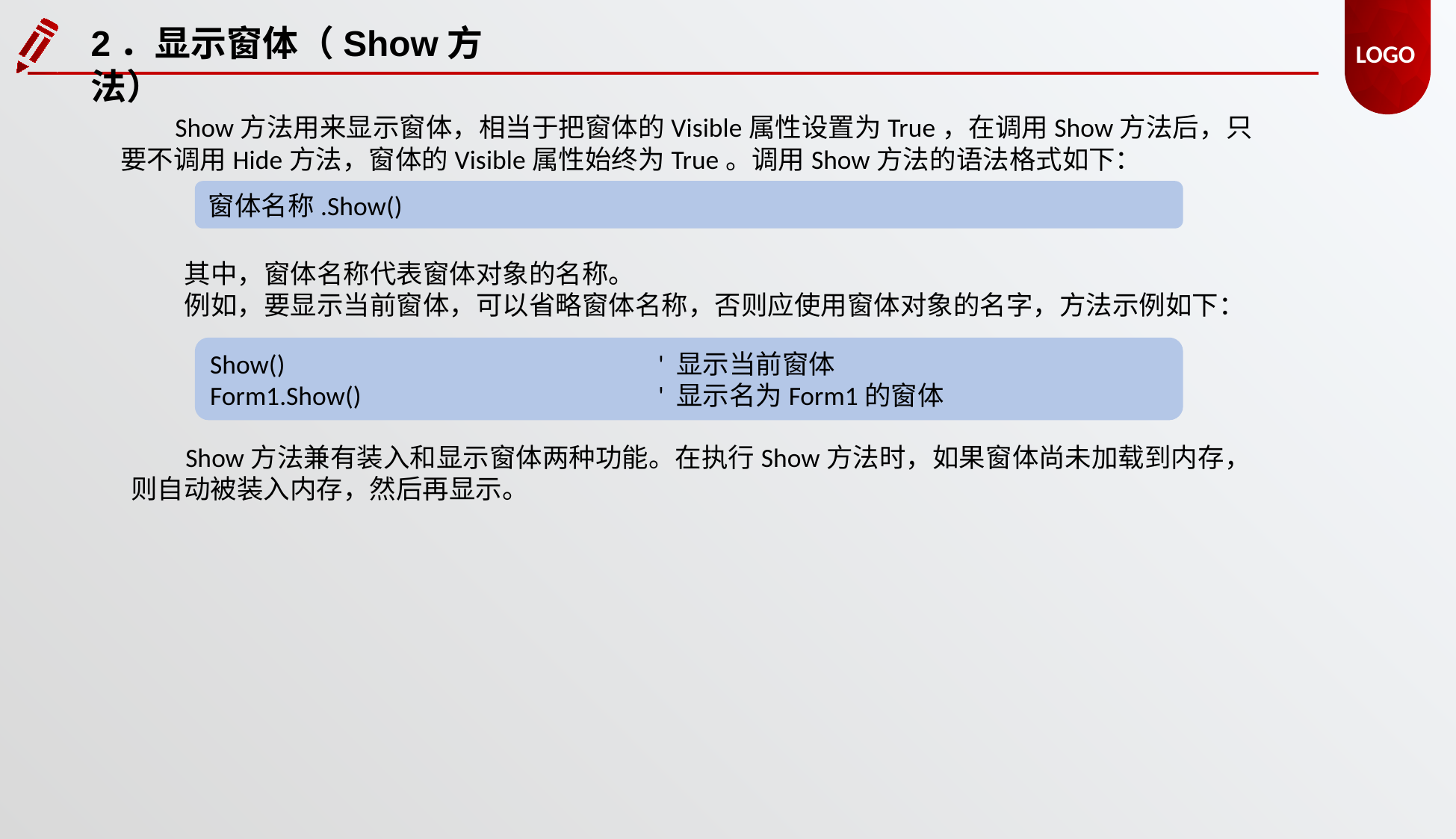

2．显示窗体（Show方法）
Show方法用来显示窗体，相当于把窗体的Visible属性设置为True，在调用Show方法后，只要不调用Hide方法，窗体的Visible属性始终为True。调用Show方法的语法格式如下：
窗体名称.Show()
其中，窗体名称代表窗体对象的名称。
例如，要显示当前窗体，可以省略窗体名称，否则应使用窗体对象的名字，方法示例如下：
Show()				' 显示当前窗体
Form1.Show()			' 显示名为Form1的窗体
Show方法兼有装入和显示窗体两种功能。在执行Show方法时，如果窗体尚未加载到内存，则自动被装入内存，然后再显示。